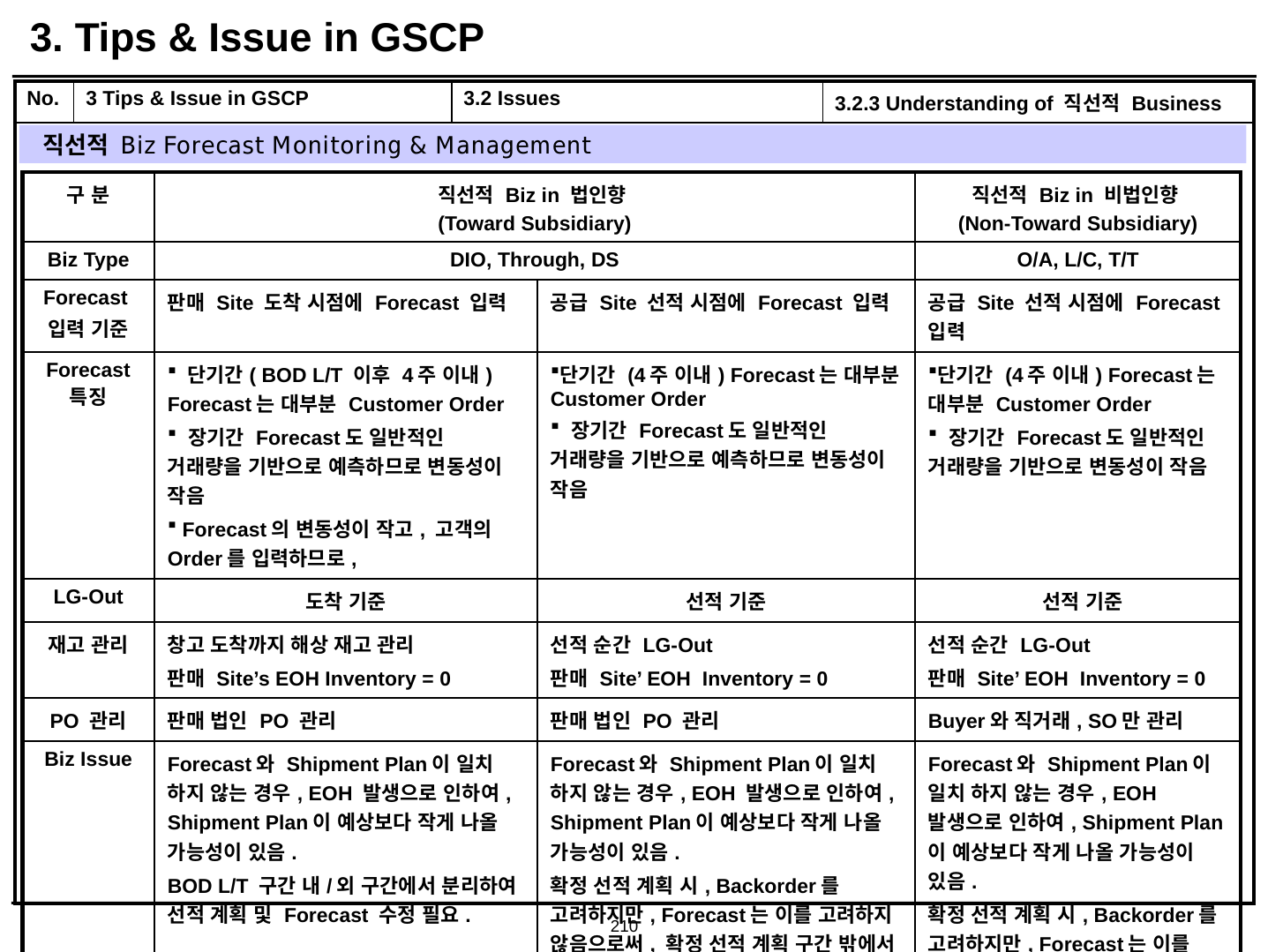

# 3. Tips & Issue in GSCP
| No. | 3 Tips & Issue in GSCP | 3.2 Issues | 3.2.3 Understanding of 직선적 Business |
| --- | --- | --- | --- |
|  |  |  |  |
직선적 Biz Forecast Monitoring & Management
| 구 분 | 직선적 Biz in 법인향 (Toward Subsidiary) |  | 직선적 Biz in 비법인향 (Non-Toward Subsidiary) |
| --- | --- | --- | --- |
| Biz Type | DIO, Through, DS |  | O/A, L/C, T/T |
| Forecast 입력 기준 | 판매 Site 도착 시점에 Forecast 입력 | 공급 Site 선적 시점에 Forecast 입력 | 공급 Site 선적 시점에 Forecast 입력 |
| Forecast 특징 | 단기간( BOD L/T 이후 4주 이내) Forecast는 대부분 Customer Order 장기간 Forecast도 일반적인 거래량을 기반으로 예측하므로 변동성이 작음 Forecast의 변동성이 작고, 고객의 Order를 입력하므로, | 단기간 (4주 이내) Forecast는 대부분 Customer Order 장기간 Forecast도 일반적인 거래량을 기반으로 예측하므로 변동성이 작음 | 단기간 (4주 이내) Forecast는 대부분 Customer Order 장기간 Forecast도 일반적인 거래량을 기반으로 변동성이 작음 |
| LG-Out | 도착 기준 | 선적 기준 | 선적 기준 |
| 재고 관리 | 창고 도착까지 해상 재고 관리 판매 Site’s EOH Inventory = 0 | 선적 순간 LG-Out 판매 Site’ EOH Inventory = 0 | 선적 순간 LG-Out 판매 Site’ EOH Inventory = 0 |
| PO 관리 | 판매 법인 PO 관리 | 판매 법인 PO 관리 | Buyer와 직거래, SO만 관리 |
| Biz Issue | Forecast와 Shipment Plan이 일치 하지 않는 경우, EOH 발생으로 인하여, Shipment Plan이 예상보다 작게 나올 가능성이 있음. BOD L/T 구간 내/외 구간에서 분리하여 선적 계획 및 Forecast 수정 필요. | Forecast와 Shipment Plan이 일치 하지 않는 경우, EOH 발생으로 인하여, Shipment Plan이 예상보다 작게 나올 가능성이 있음. 확정 선적 계획 시, Backorder를 고려하지만, Forecast는 이를 고려하지 않음으로써, 확정 선적 계획 구간 밖에서 선적 계획 과소 발생 가능성. | Forecast와 Shipment Plan이 일치 하지 않는 경우, EOH 발생으로 인하여, Shipment Plan이 예상보다 작게 나올 가능성이 있음. 확정 선적 계획 시, Backorder를 고려하지만, Forecast는 이를 고려하지 않음으로써, 확정 선적 계획 구간 밖에서 선적 계획 과소 발생 가능성. |
210